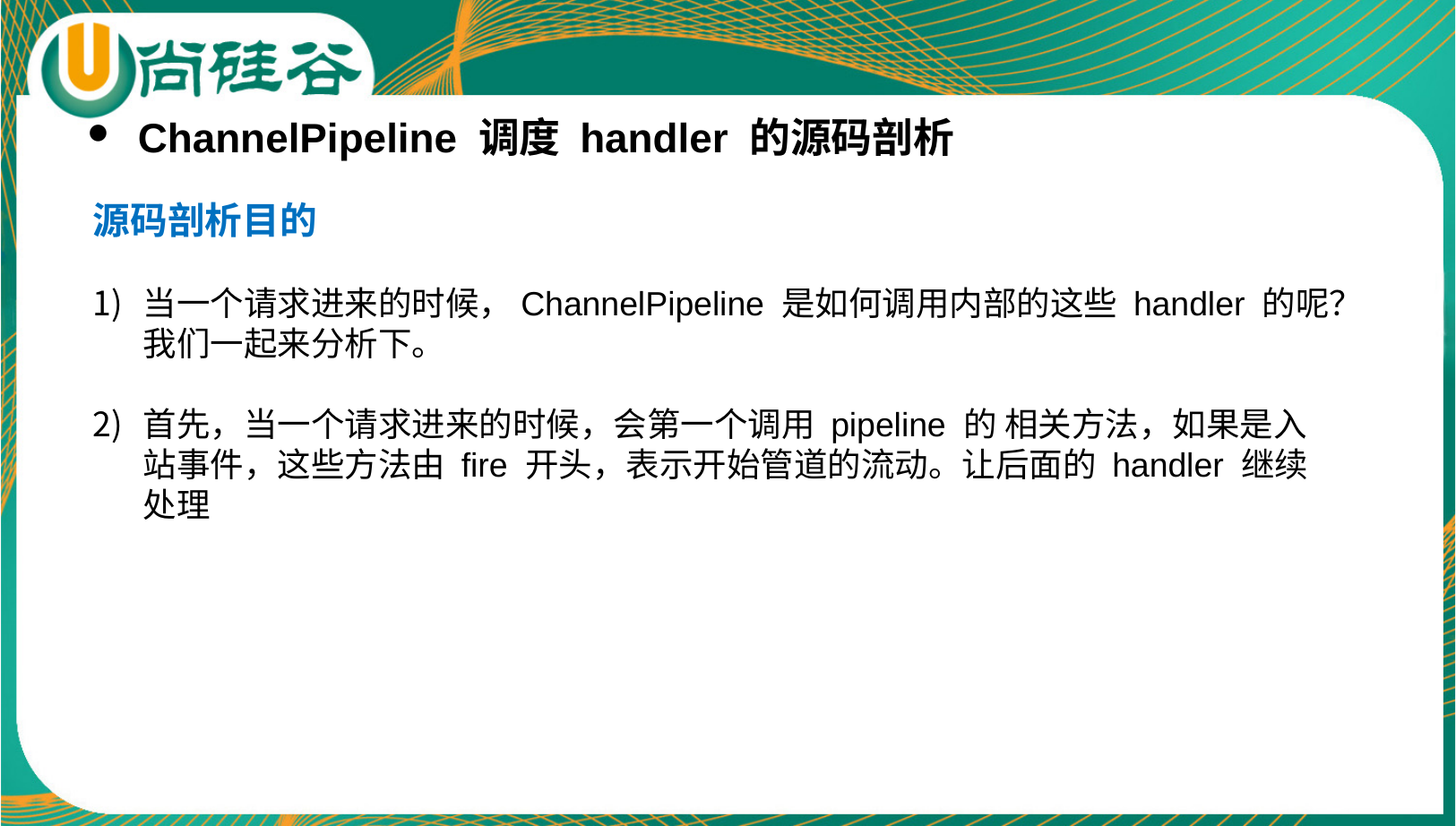

ChannelPipeline 调度 handler 的源码剖析
源码剖析目的

当一个请求进来的时候，ChannelPipeline 是如何调用内部的这些 handler 的呢？我们一起来分析下。
首先，当一个请求进来的时候，会第一个调用 pipeline 的 相关方法，如果是入站事件，这些方法由 fire 开头，表示开始管道的流动。让后面的 handler 继续处理